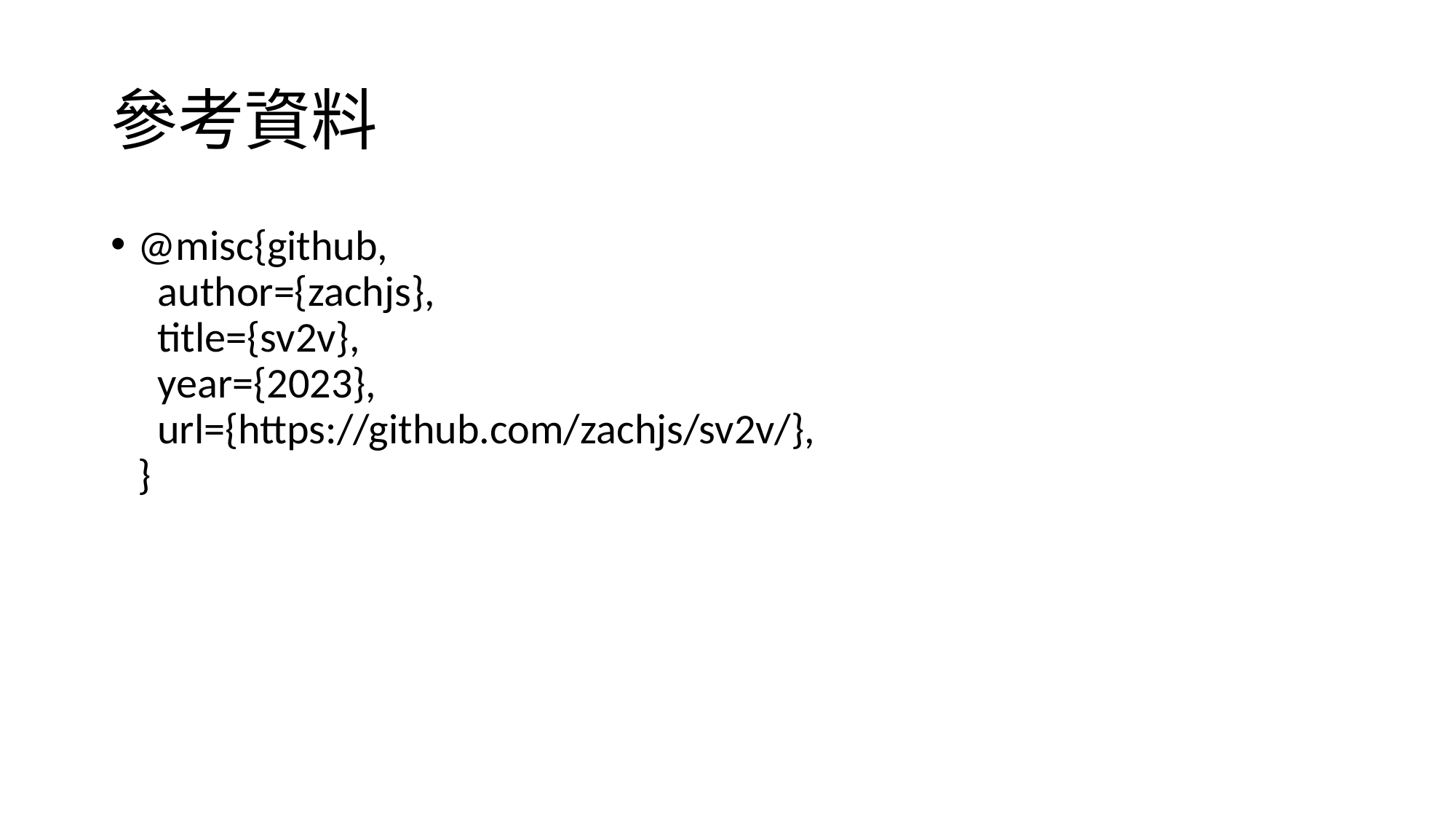

# 參考資料
@misc{github,
  author={zachjs},
  title={sv2v},
  year={2023},
  url={https://github.com/zachjs/sv2v/},
}